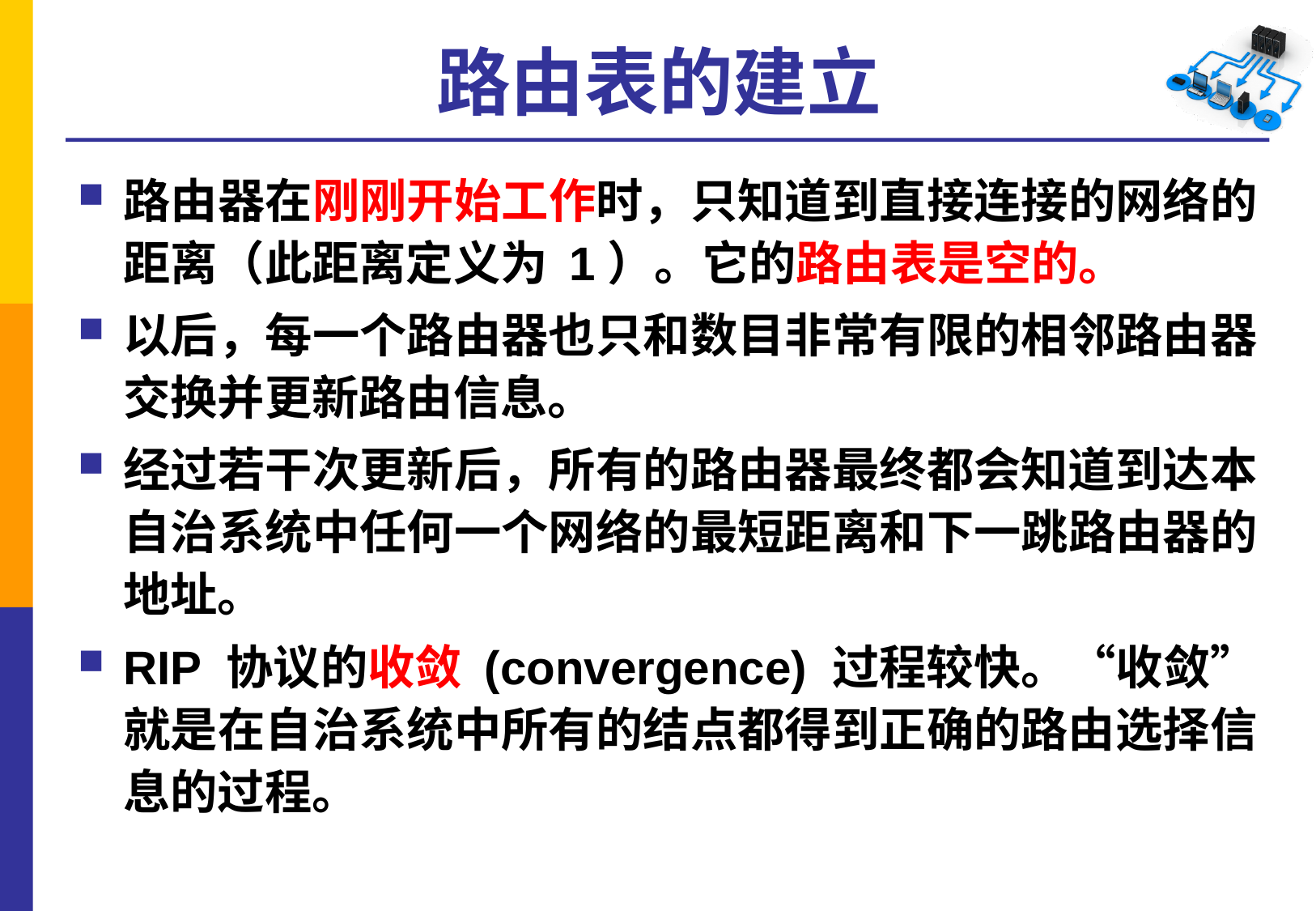

# 路由表的建立
路由器在刚刚开始工作时，只知道到直接连接的网络的距离（此距离定义为 1）。它的路由表是空的。
以后，每一个路由器也只和数目非常有限的相邻路由器交换并更新路由信息。
经过若干次更新后，所有的路由器最终都会知道到达本自治系统中任何一个网络的最短距离和下一跳路由器的地址。
RIP 协议的收敛 (convergence) 过程较快。“收敛”就是在自治系统中所有的结点都得到正确的路由选择信息的过程。